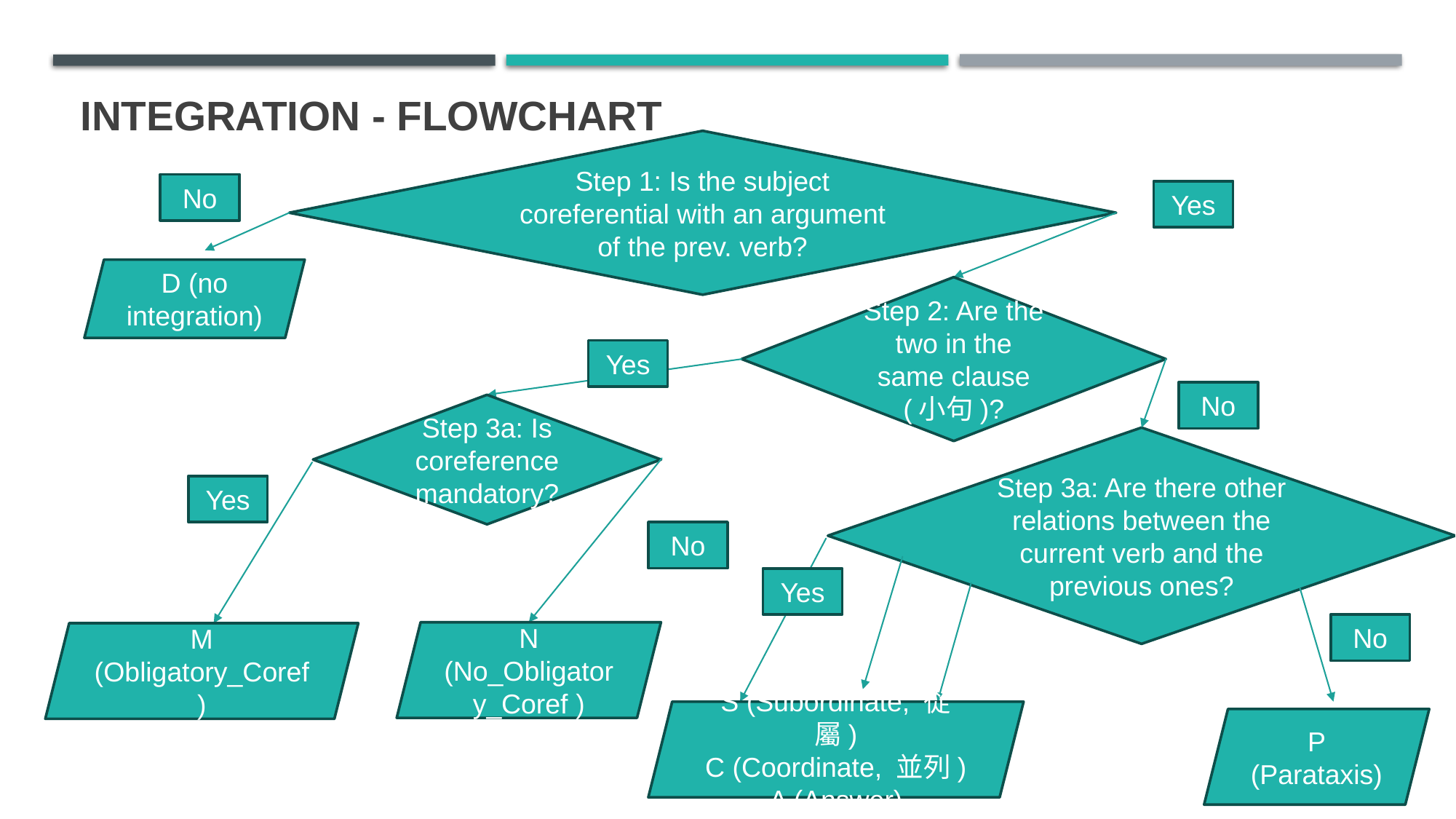

# Integration - Flowchart
Step 1: Is the subject coreferential with an argument of the prev. verb?
No
Yes
D (no integration)
Step 2: Are the two in the same clause (小句)?
Yes
No
Step 3a: Is coreference mandatory?
Step 3a: Are there other relations between the current verb and the previous ones?
Yes
No
Yes
No
N (No_Obligatory_Coref )
M (Obligatory_Coref )
S (Subordinate, 從屬)
C (Coordinate, 並列)
A (Answer)
P (Parataxis)